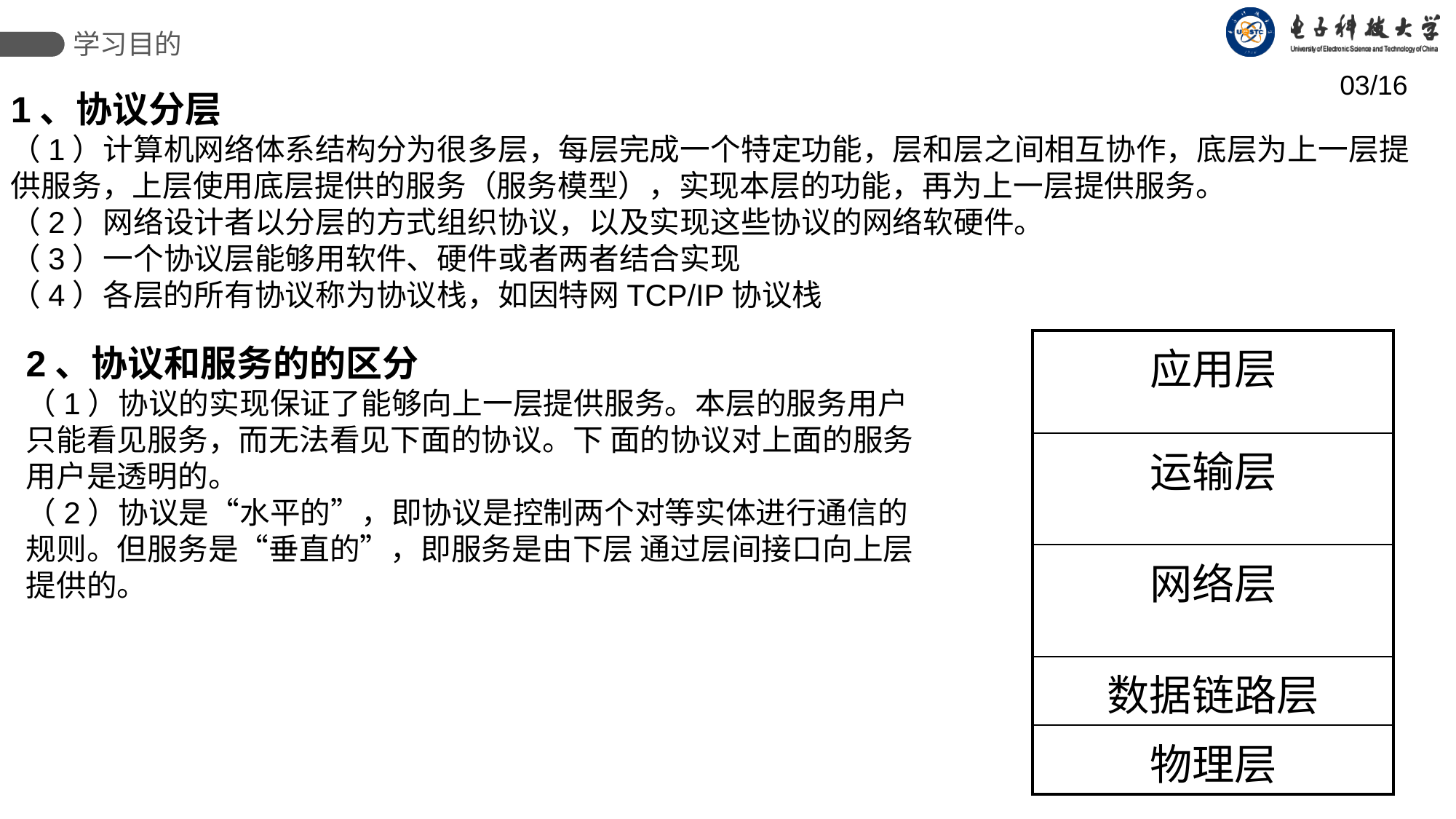

学习目的
03/16
1、协议分层
（1）计算机网络体系结构分为很多层，每层完成一个特定功能，层和层之间相互协作，底层为上一层提供服务，上层使用底层提供的服务（服务模型），实现本层的功能，再为上一层提供服务。
（2）网络设计者以分层的方式组织协议，以及实现这些协议的网络软硬件。
（3）一个协议层能够用软件、硬件或者两者结合实现
（4）各层的所有协议称为协议栈，如因特网TCP/IP协议栈
| 应用层 |
| --- |
| 运输层 |
| 网络层 |
| 数据链路层 |
| 物理层 |
2、协议和服务的的区分
（1）协议的实现保证了能够向上一层提供服务。本层的服务用户只能看见服务，而无法看见下面的协议。下 面的协议对上面的服务用户是透明的。
（2）协议是“水平的”，即协议是控制两个对等实体进行通信的规则。但服务是“垂直的”，即服务是由下层 通过层间接口向上层提供的。